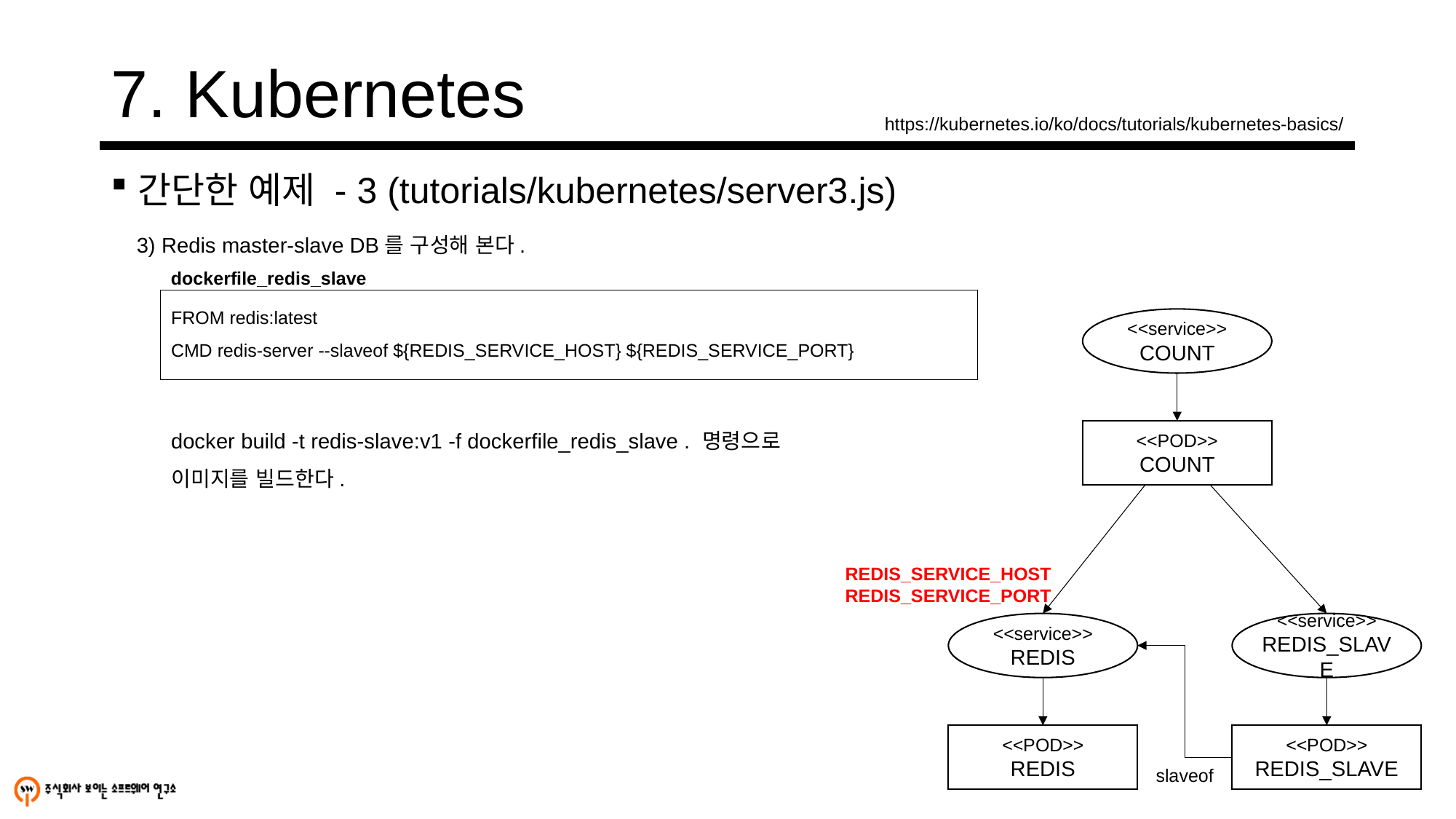

# 7. Kubernetes
https://kubernetes.io/ko/docs/tutorials/kubernetes-basics/
간단한 예제 - 3 (tutorials/kubernetes/server3.js)
3) Redis master-slave DB를 구성해 본다.
dockerfile_redis_slave
FROM redis:latest
CMD redis-server --slaveof ${REDIS_SERVICE_HOST} ${REDIS_SERVICE_PORT}
<<service>>
COUNT
<<POD>>
COUNT
REDIS_SERVICE_HOST
REDIS_SERVICE_PORT
<<service>>
REDIS
<<service>>
REDIS_SLAVE
<<POD>>
REDIS
<<POD>>
REDIS_SLAVE
slaveof
docker build -t redis-slave:v1 -f dockerfile_redis_slave . 명령으로
이미지를 빌드한다.